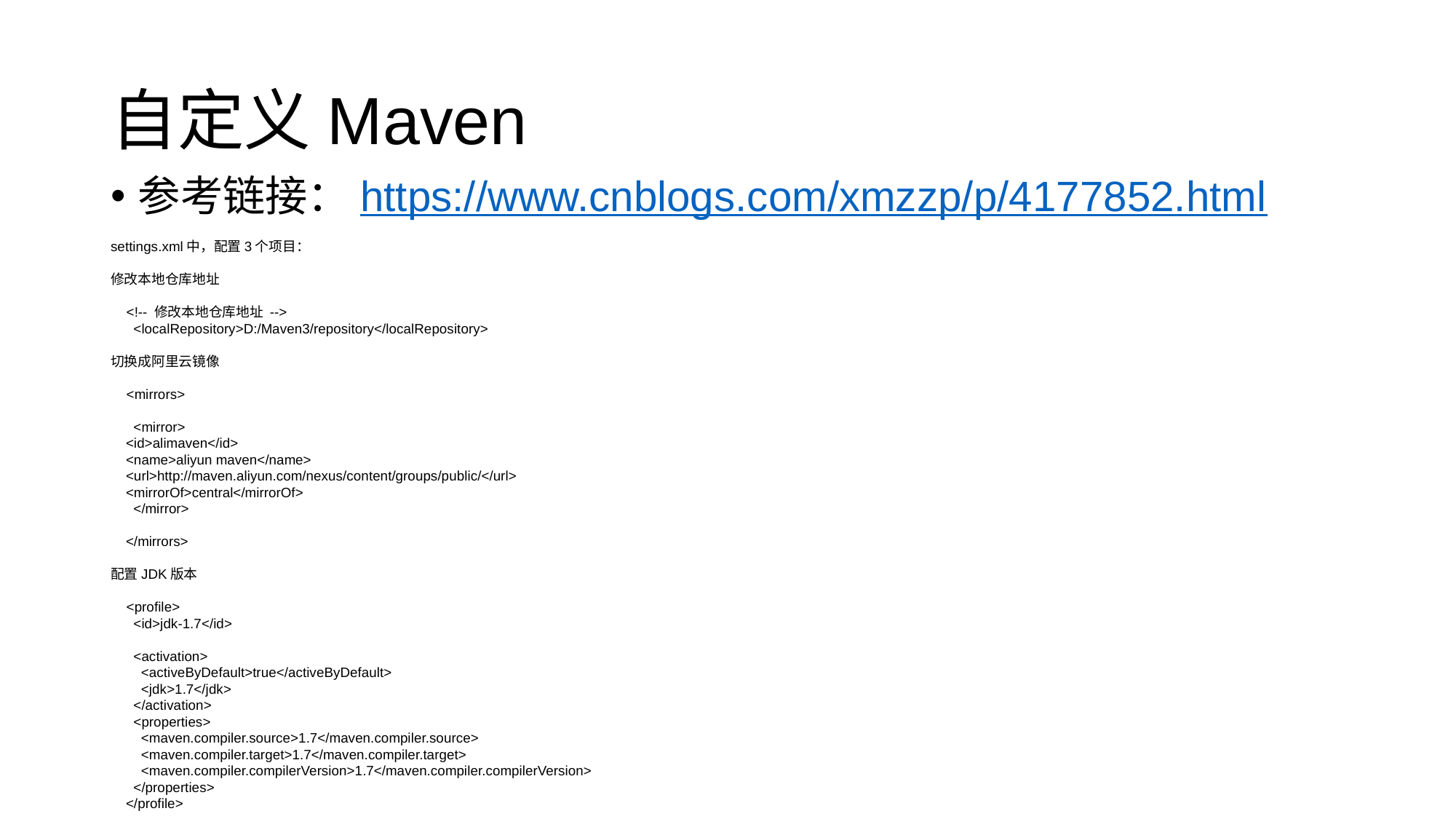

# 自定义Maven
参考链接：https://www.cnblogs.com/xmzzp/p/4177852.html

settings.xml中，配置3个项目：
修改本地仓库地址
    <!-- 修改本地仓库地址 -->
      <localRepository>D:/Maven3/repository</localRepository>
切换成阿里云镜像
    <mirrors>
    
      <mirror> 
    <id>alimaven</id> 
    <name>aliyun maven</name> 
    <url>http://maven.aliyun.com/nexus/content/groups/public/</url> 
    <mirrorOf>central</mirrorOf> 
      </mirror> 
    
    </mirrors>
配置JDK版本
    <profile>
      <id>jdk-1.7</id>
      <activation>
        <activeByDefault>true</activeByDefault>
        <jdk>1.7</jdk>
      </activation>
      <properties>
        <maven.compiler.source>1.7</maven.compiler.source>
        <maven.compiler.target>1.7</maven.compiler.target>
        <maven.compiler.compilerVersion>1.7</maven.compiler.compilerVersion>
      </properties>
    </profile>